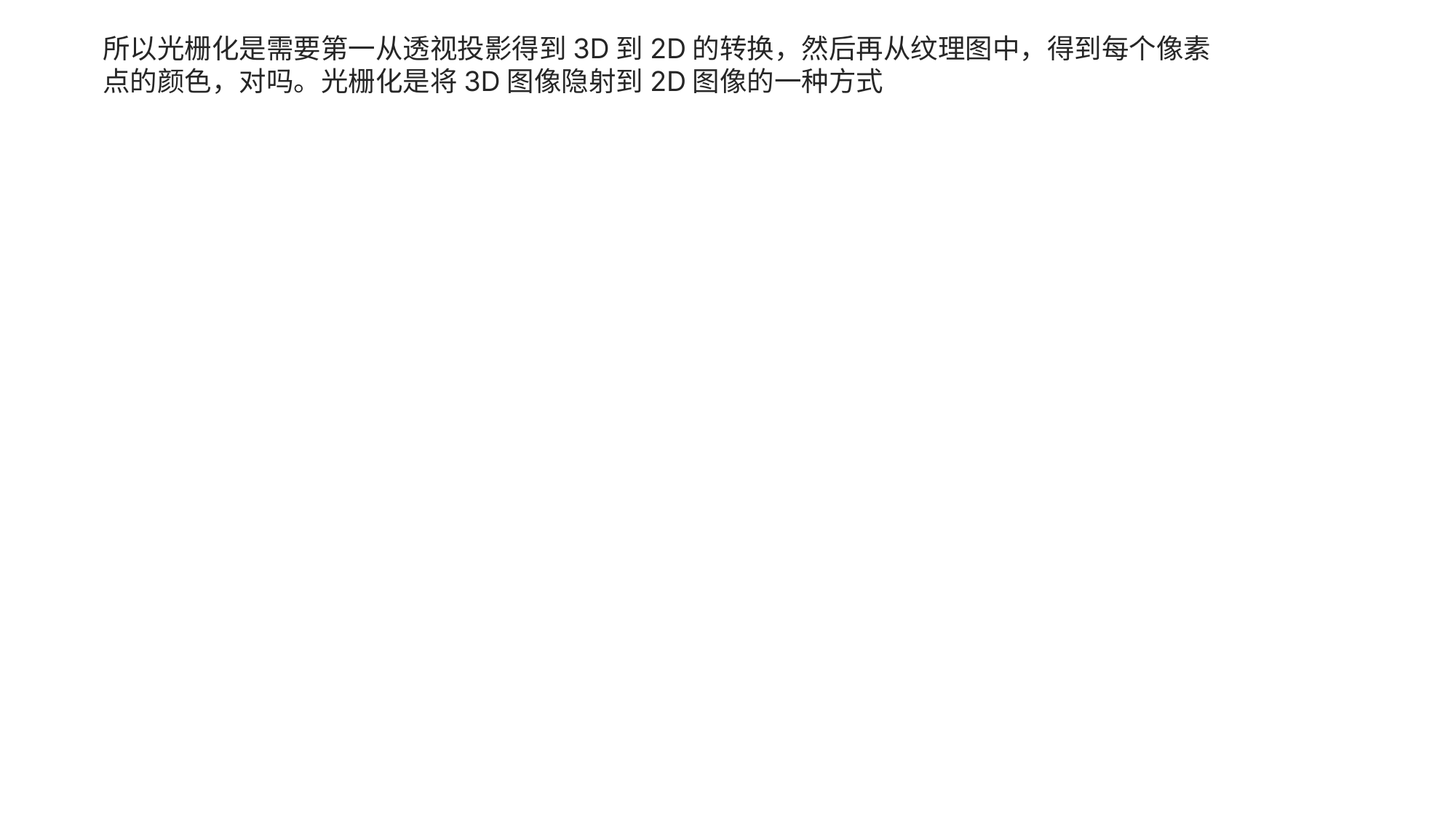

所以光栅化是需要第一从透视投影得到3D到2D的转换，然后再从纹理图中，得到每个像素点的颜色，对吗。光栅化是将3D图像隐射到2D图像的一种方式